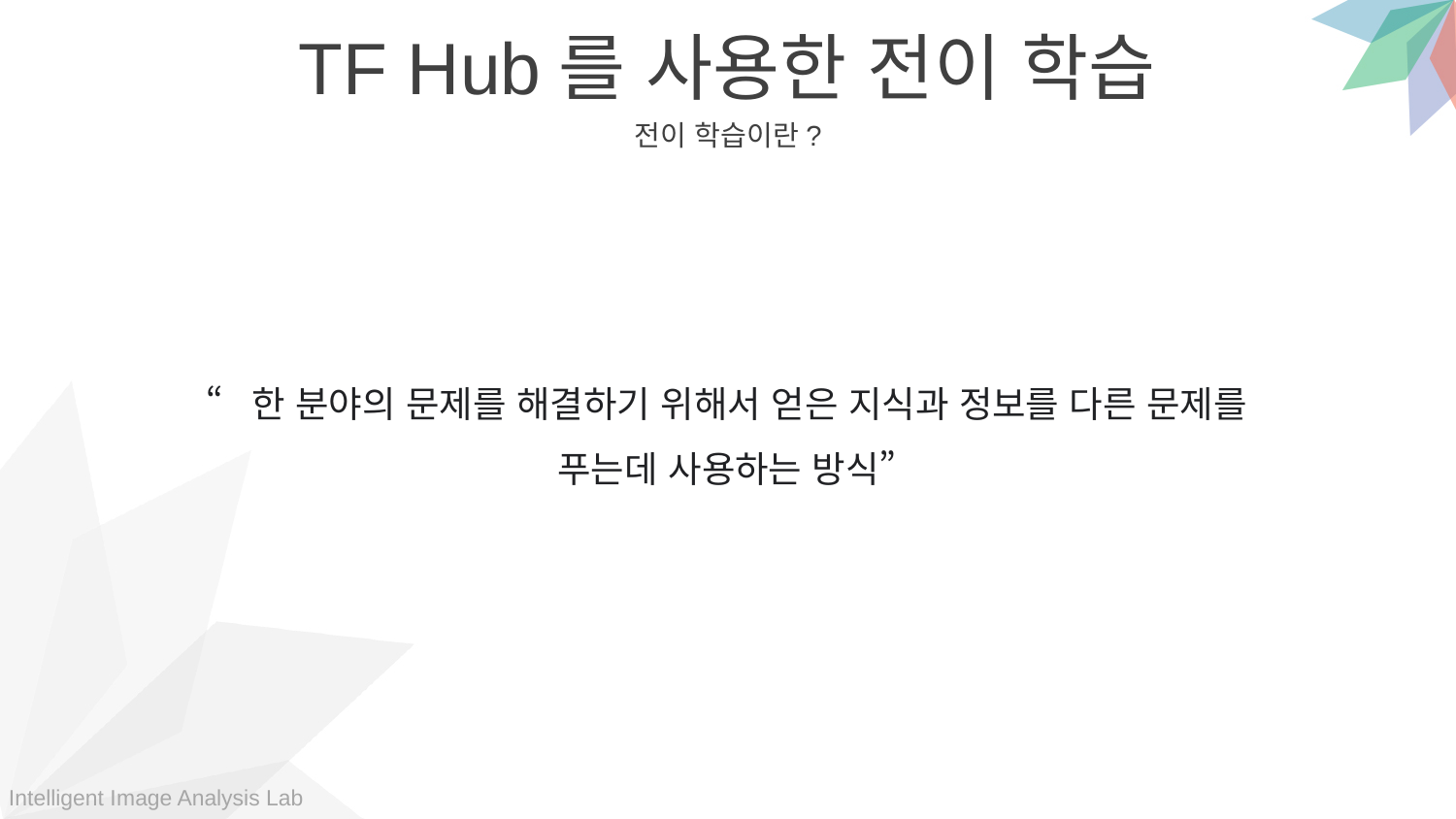

TF Hub를 사용한 전이 학습
전이 학습이란?
“한 분야의 문제를 해결하기 위해서 얻은 지식과 정보를 다른 문제를 푸는데 사용하는 방식”